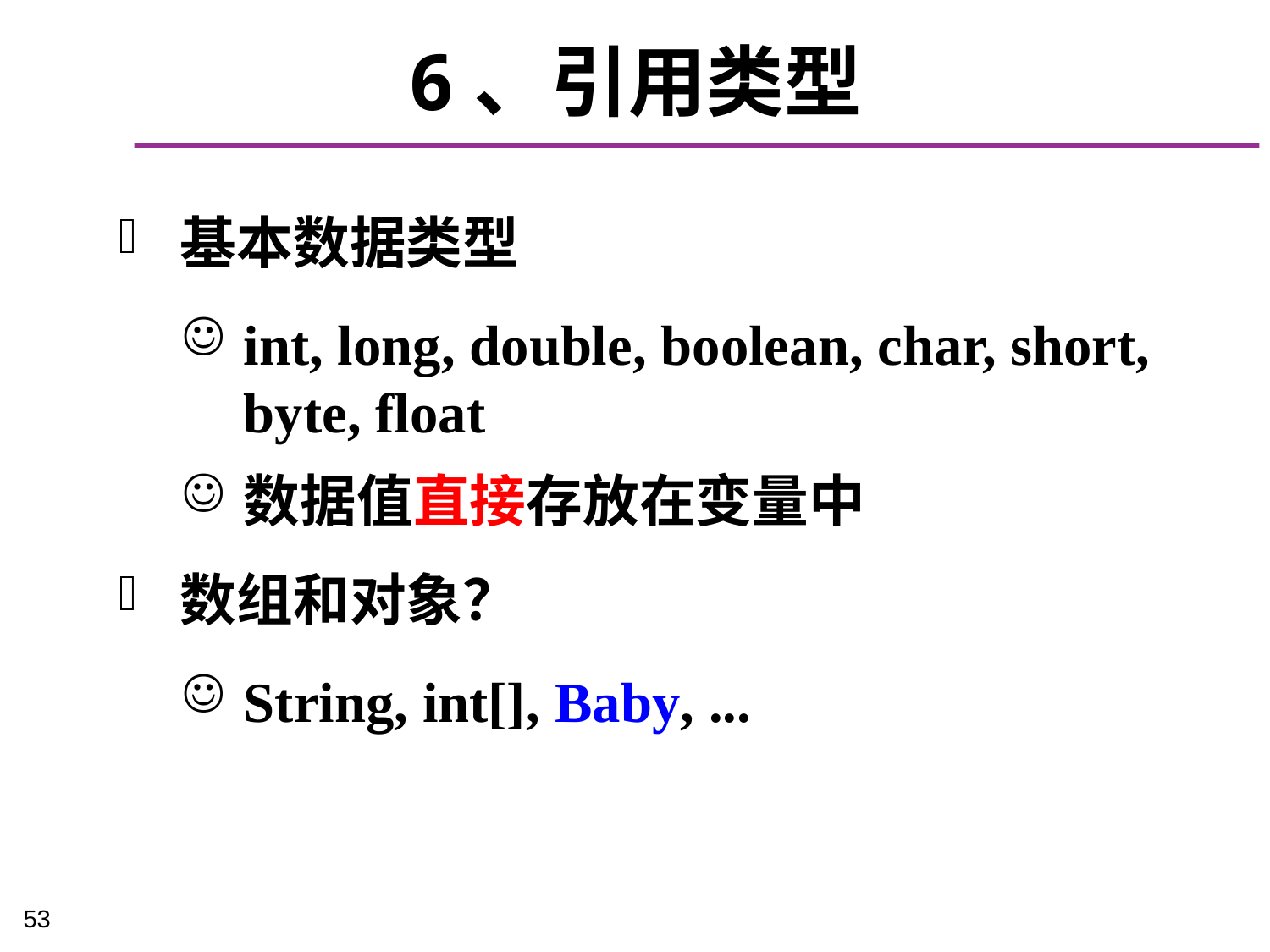

# 6、引用类型
基本数据类型
int, long, double, boolean, char, short, byte, float
数据值直接存放在变量中
数组和对象？
String, int[], Baby, ...
53